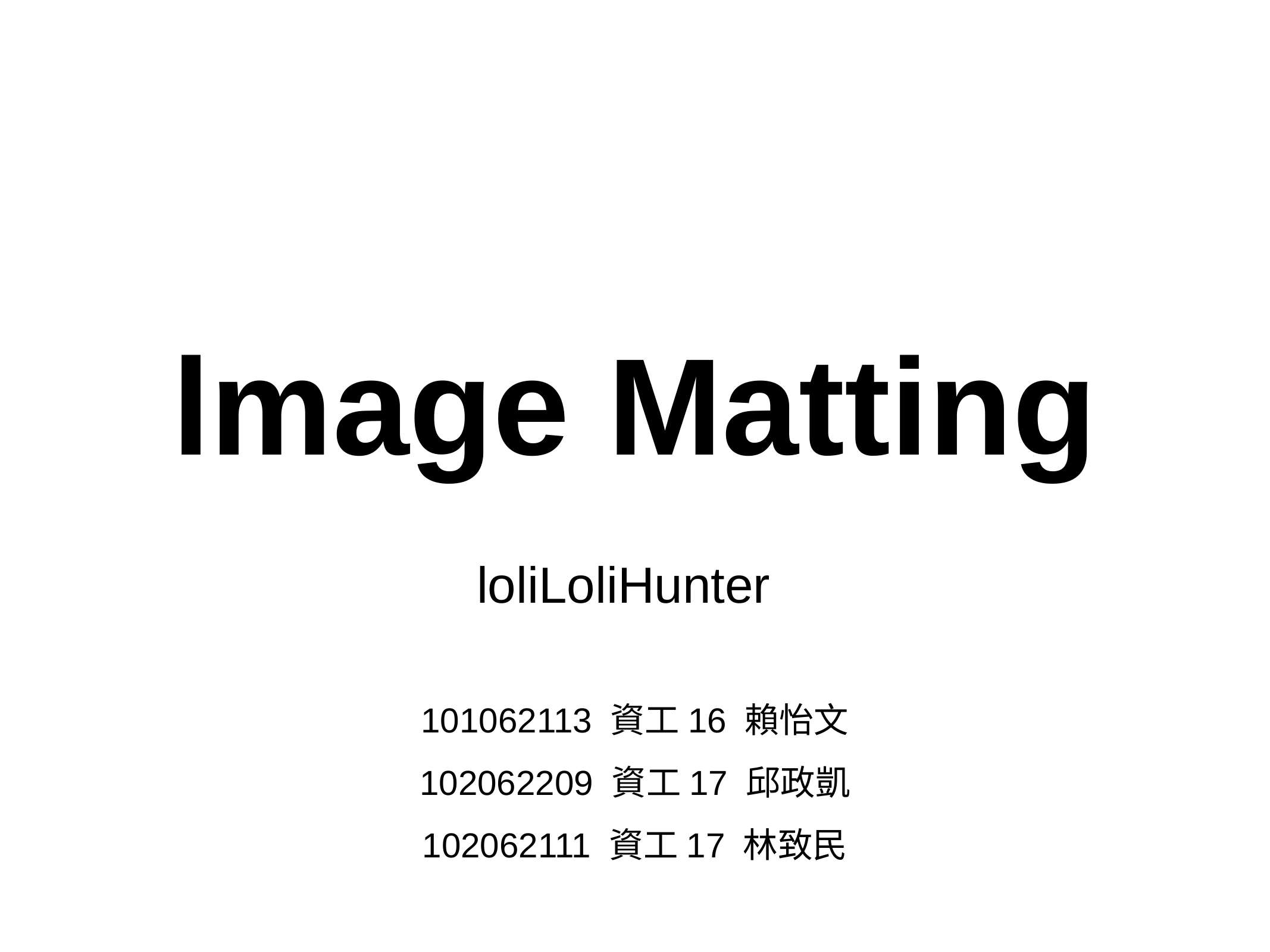

# lmage Matting
loliLoliHunter
101062113 資工16 賴怡文
102062209 資工17 邱政凱
102062111 資工17 林致民